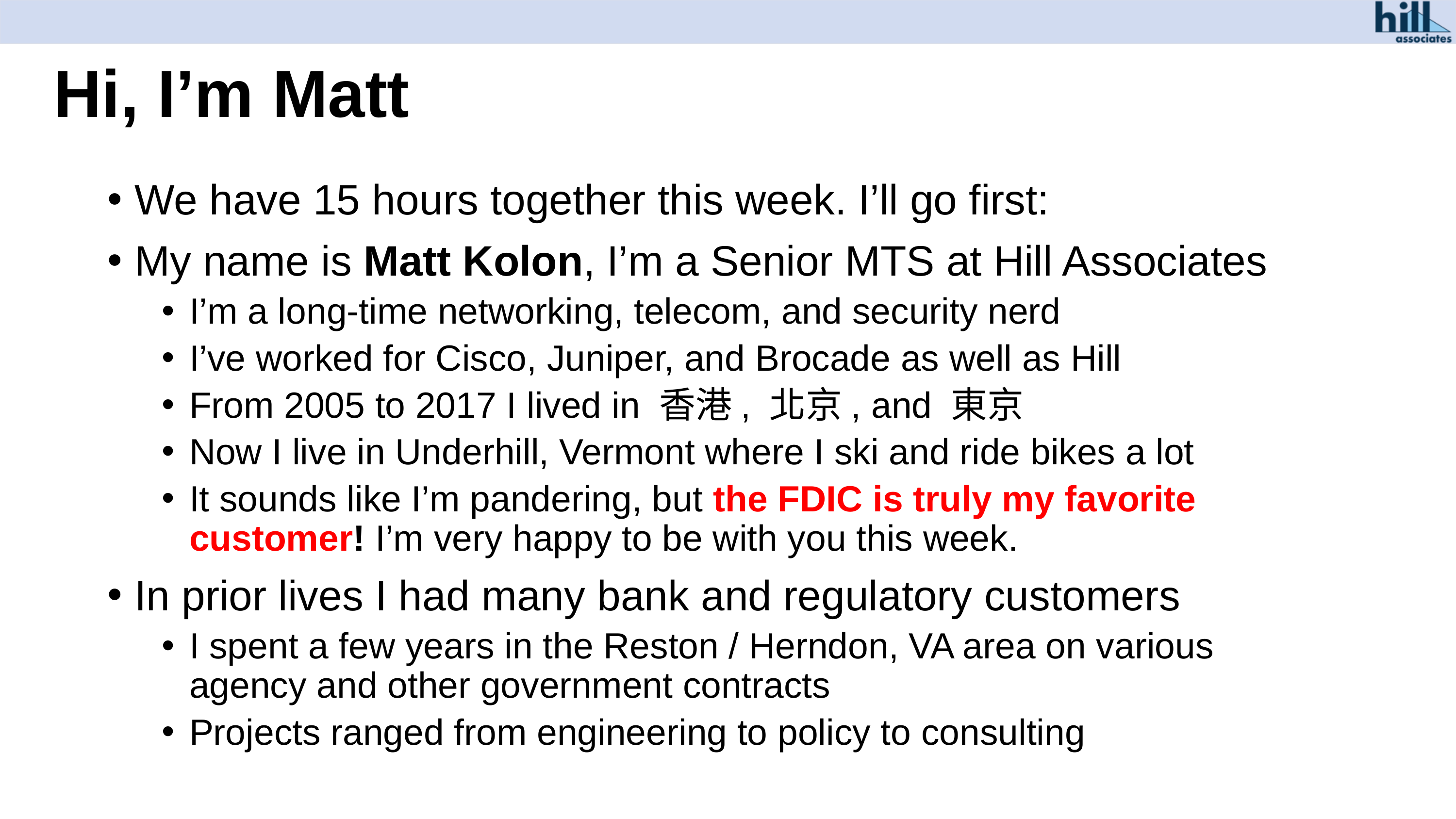

# Hi, I’m Matt
We have 15 hours together this week. I’ll go first:
My name is Matt Kolon, I’m a Senior MTS at Hill Associates
I’m a long-time networking, telecom, and security nerd
I’ve worked for Cisco, Juniper, and Brocade as well as Hill
From 2005 to 2017 I lived in 香港, 北京, and 東京
Now I live in Underhill, Vermont where I ski and ride bikes a lot
It sounds like I’m pandering, but the FDIC is truly my favorite customer! I’m very happy to be with you this week.
In prior lives I had many bank and regulatory customers
I spent a few years in the Reston / Herndon, VA area on various  agency and other government contracts
Projects ranged from engineering to policy to consulting